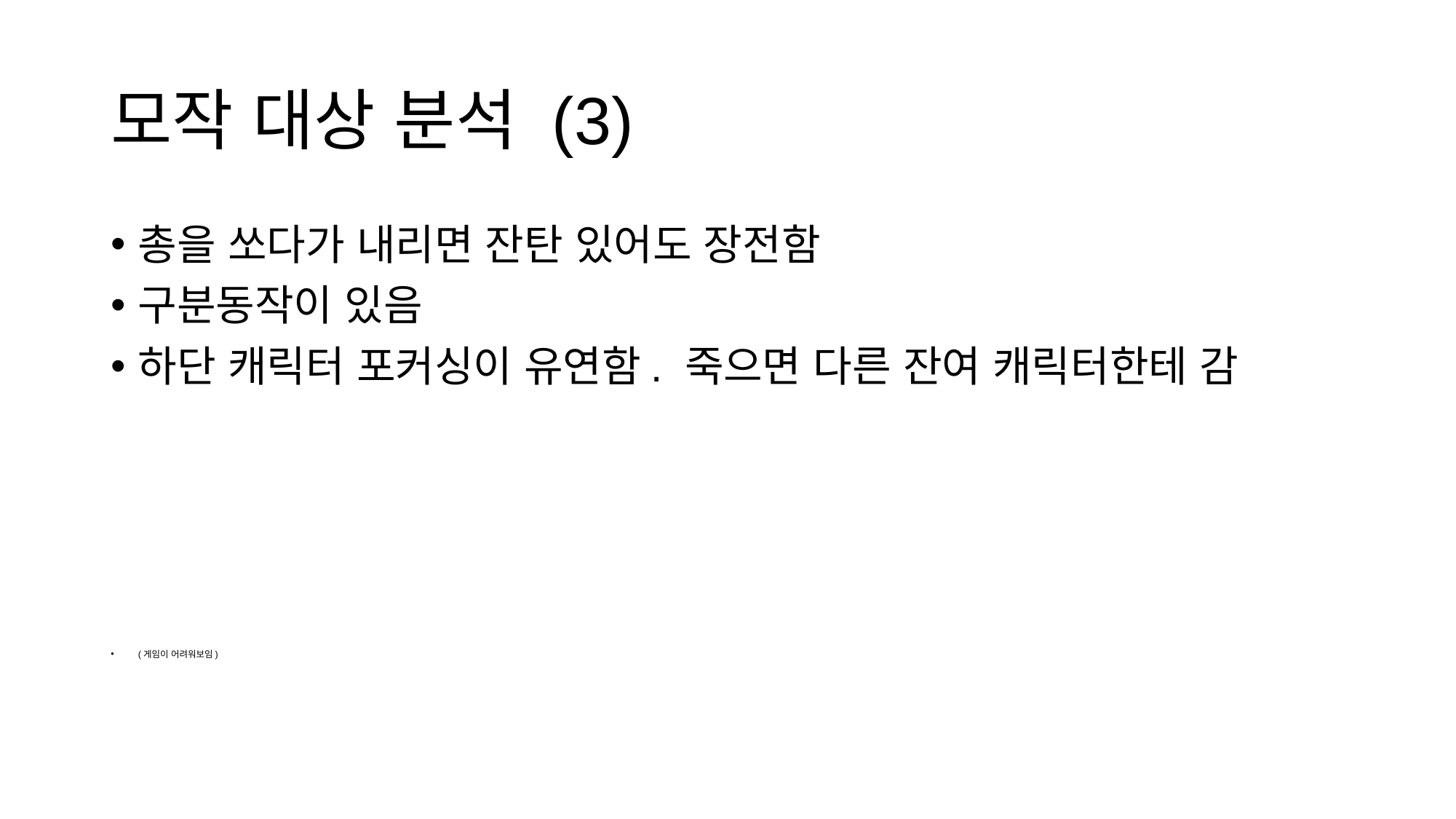

# 모작 대상 분석 (3)
총을 쏘다가 내리면 잔탄 있어도 장전함
구분동작이 있음
하단 캐릭터 포커싱이 유연함. 죽으면 다른 잔여 캐릭터한테 감

(게임이 어려워보임)